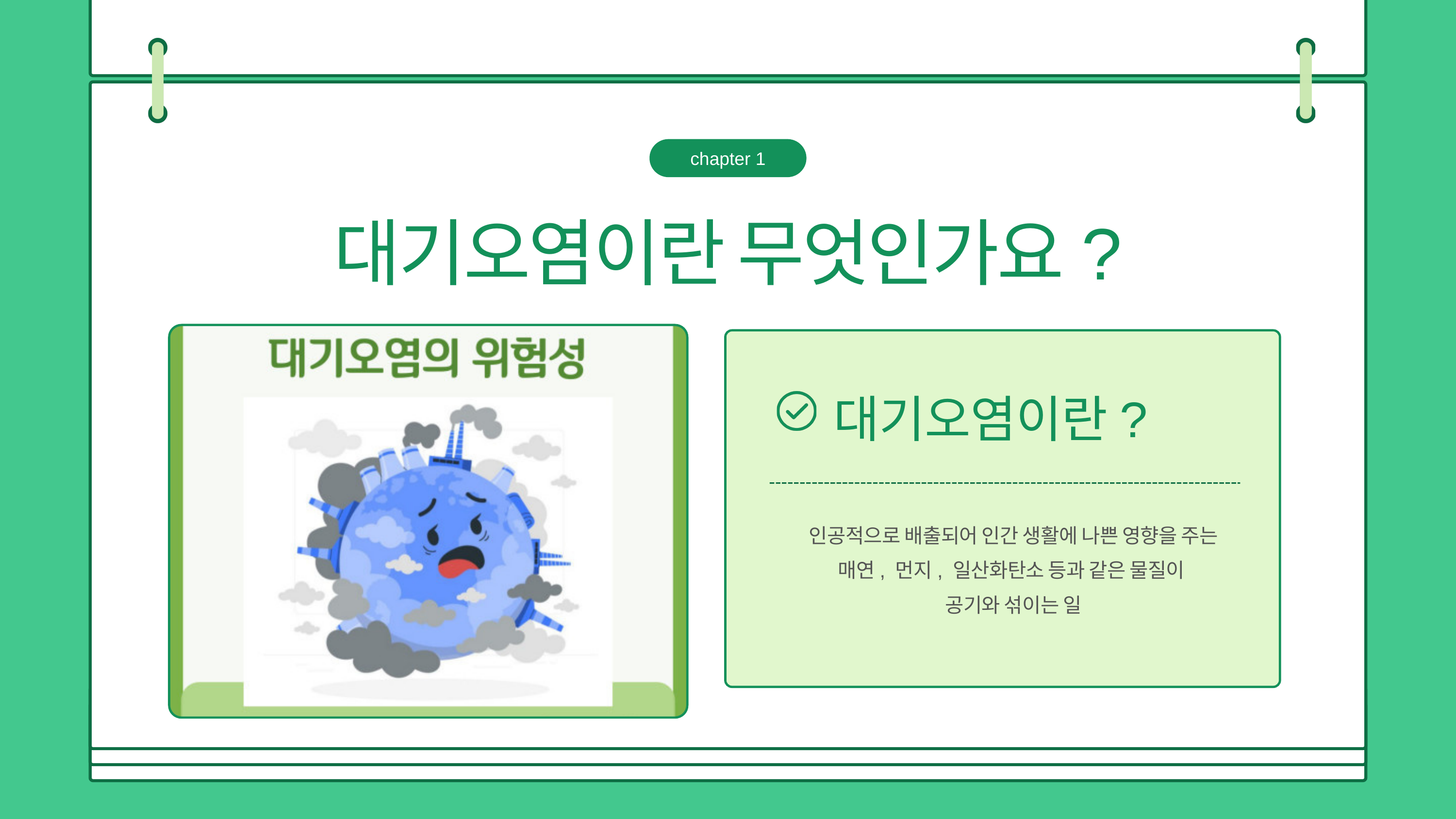

chapter 1
대기오염이란 무엇인가요?

대기오염이란?

인공적으로 배출되어 인간 생활에 나쁜 영향을 주는
매연, 먼지, 일산화탄소 등과 같은 물질이
공기와 섞이는 일